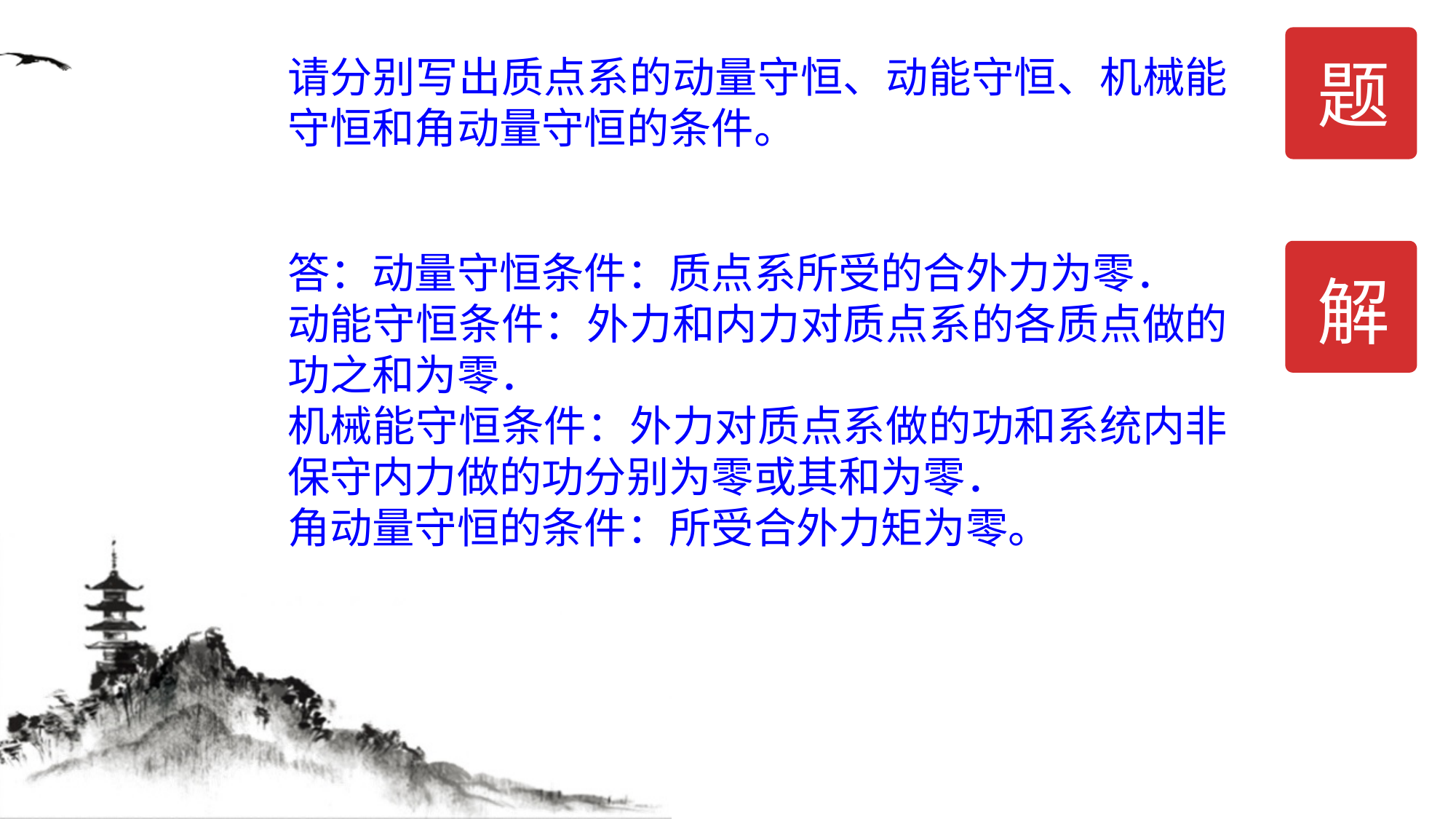

题
请分别写出质点系的动量守恒、动能守恒、机械能守恒和角动量守恒的条件。
答：动量守恒条件：质点系所受的合外力为零．
动能守恒条件：外力和内力对质点系的各质点做的功之和为零．
机械能守恒条件：外力对质点系做的功和系统内非保守内力做的功分别为零或其和为零．
角动量守恒的条件：所受合外力矩为零。

解